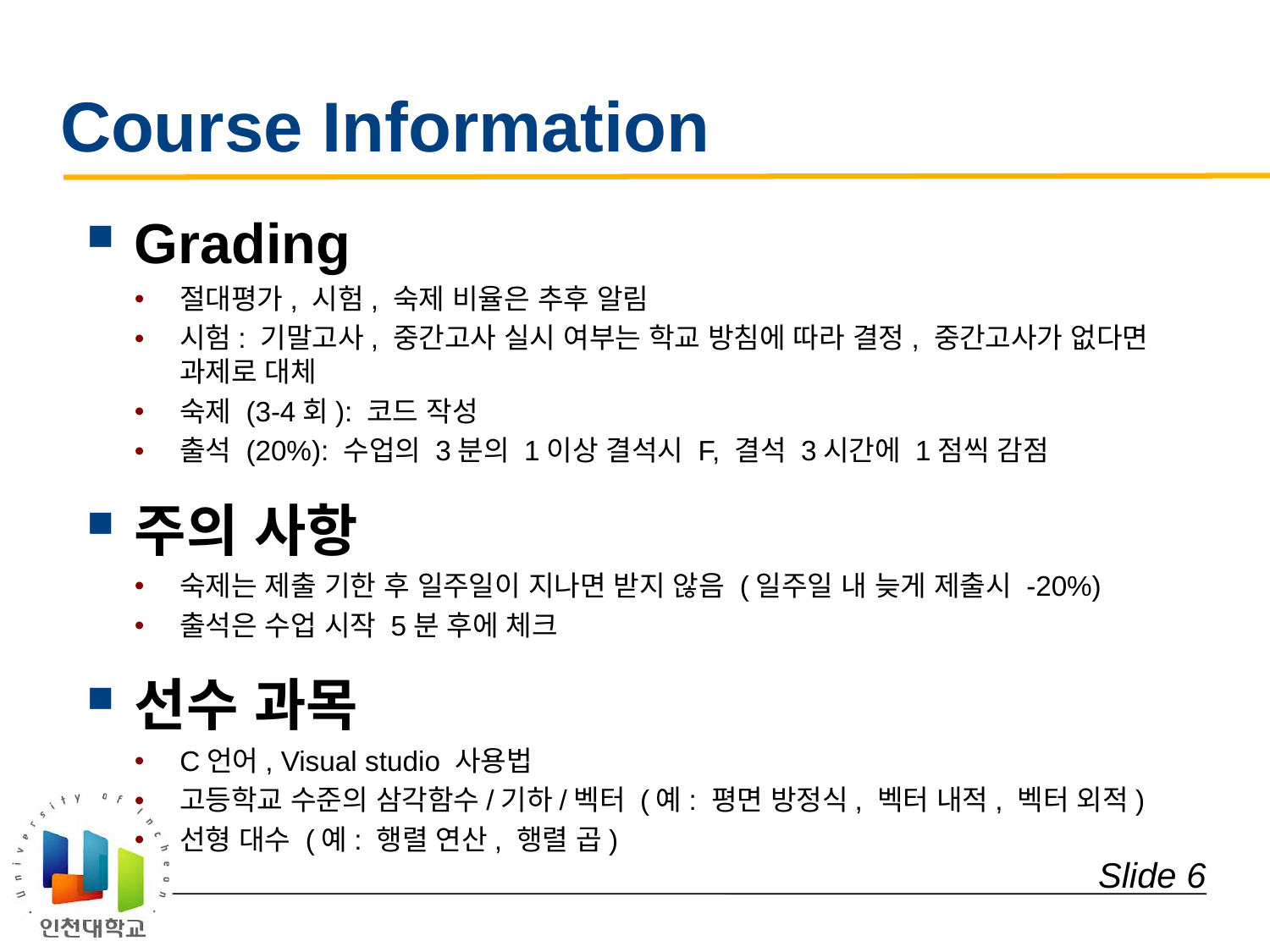

# Course Information
Grading
절대평가, 시험, 숙제 비율은 추후 알림
시험: 기말고사, 중간고사 실시 여부는 학교 방침에 따라 결정, 중간고사가 없다면 과제로 대체
숙제 (3-4회): 코드 작성
출석 (20%): 수업의 3분의 1이상 결석시 F, 결석 3시간에 1점씩 감점
주의 사항
숙제는 제출 기한 후 일주일이 지나면 받지 않음 (일주일 내 늦게 제출시 -20%)
출석은 수업 시작 5분 후에 체크
선수 과목
C언어, Visual studio 사용법
고등학교 수준의 삼각함수/기하/벡터 (예: 평면 방정식, 벡터 내적, 벡터 외적)
선형 대수 (예: 행렬 연산, 행렬 곱)
Slide 6